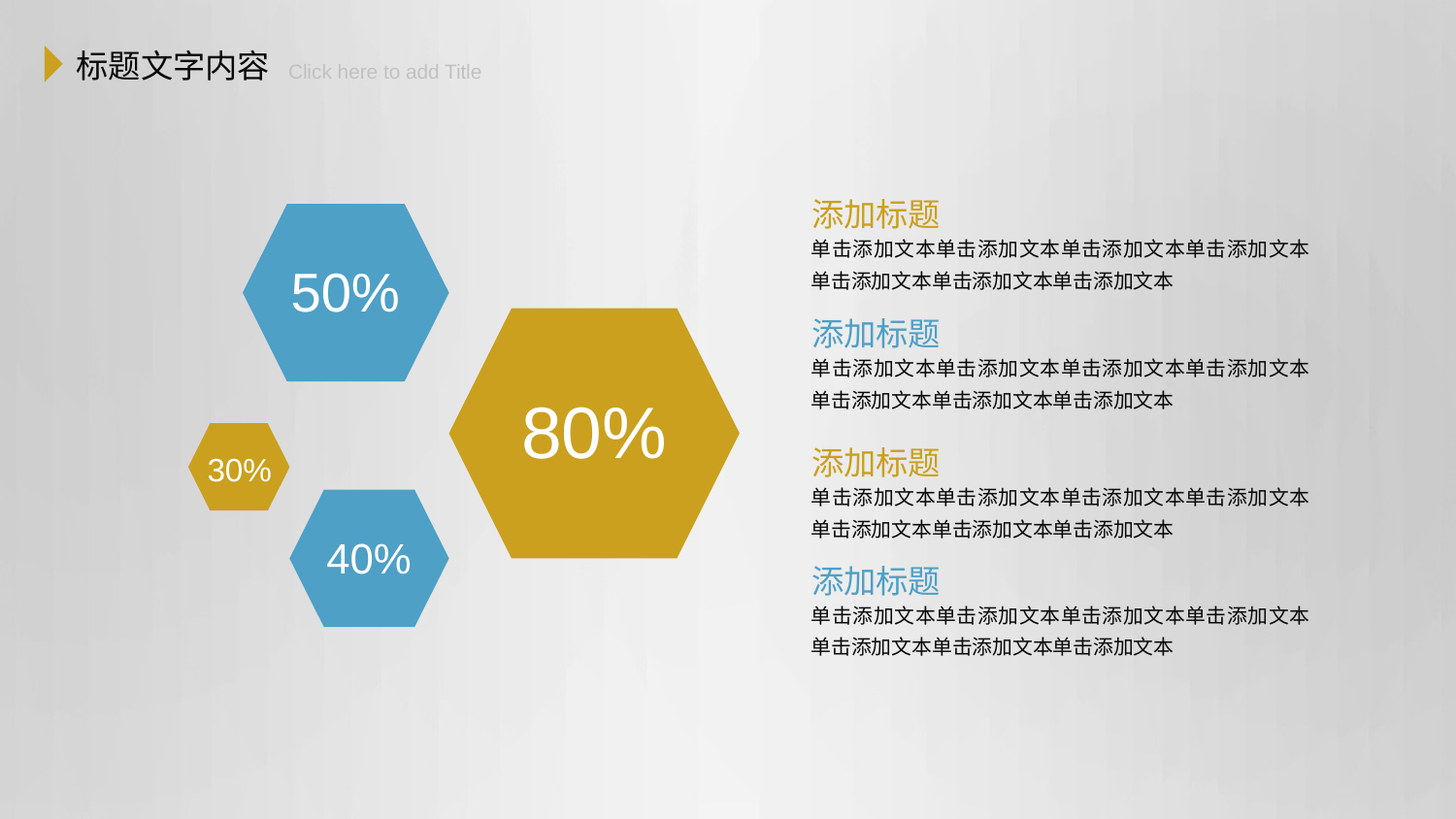

标题文字内容
  Click here to add Title

添加标题
单击添加文本单击添加文本单击添加文本单击添加文本单击添加文本单击添加文本单击添加文本

50%

80%
添加标题
单击添加文本单击添加文本单击添加文本单击添加文本单击添加文本单击添加文本单击添加文本

30%
添加标题
单击添加文本单击添加文本单击添加文本单击添加文本单击添加文本单击添加文本单击添加文本

40%
添加标题
单击添加文本单击添加文本单击添加文本单击添加文本单击添加文本单击添加文本单击添加文本